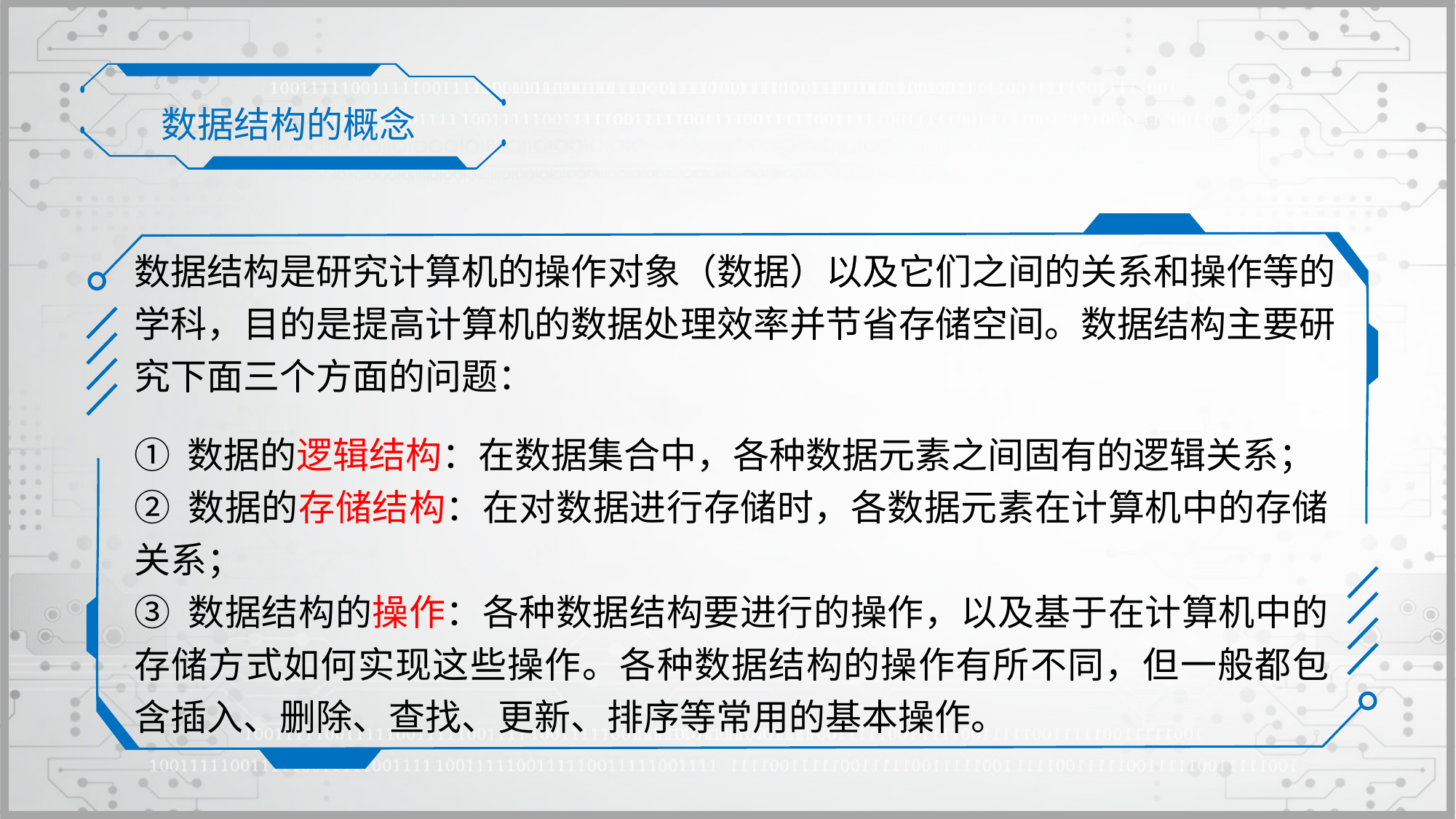

数据结构的概念

数据结构是研究计算机的操作对象（数据）以及它们之间的关系和操作等的学科，目的是提高计算机的数据处理效率并节省存储空间。数据结构主要研究下面三个方面的问题：
① 数据的逻辑结构：在数据集合中，各种数据元素之间固有的逻辑关系；
② 数据的存储结构：在对数据进行存储时，各数据元素在计算机中的存储关系；
③ 数据结构的操作：各种数据结构要进行的操作，以及基于在计算机中的存储方式如何实现这些操作。各种数据结构的操作有所不同，但一般都包含插入、删除、查找、更新、排序等常用的基本操作。